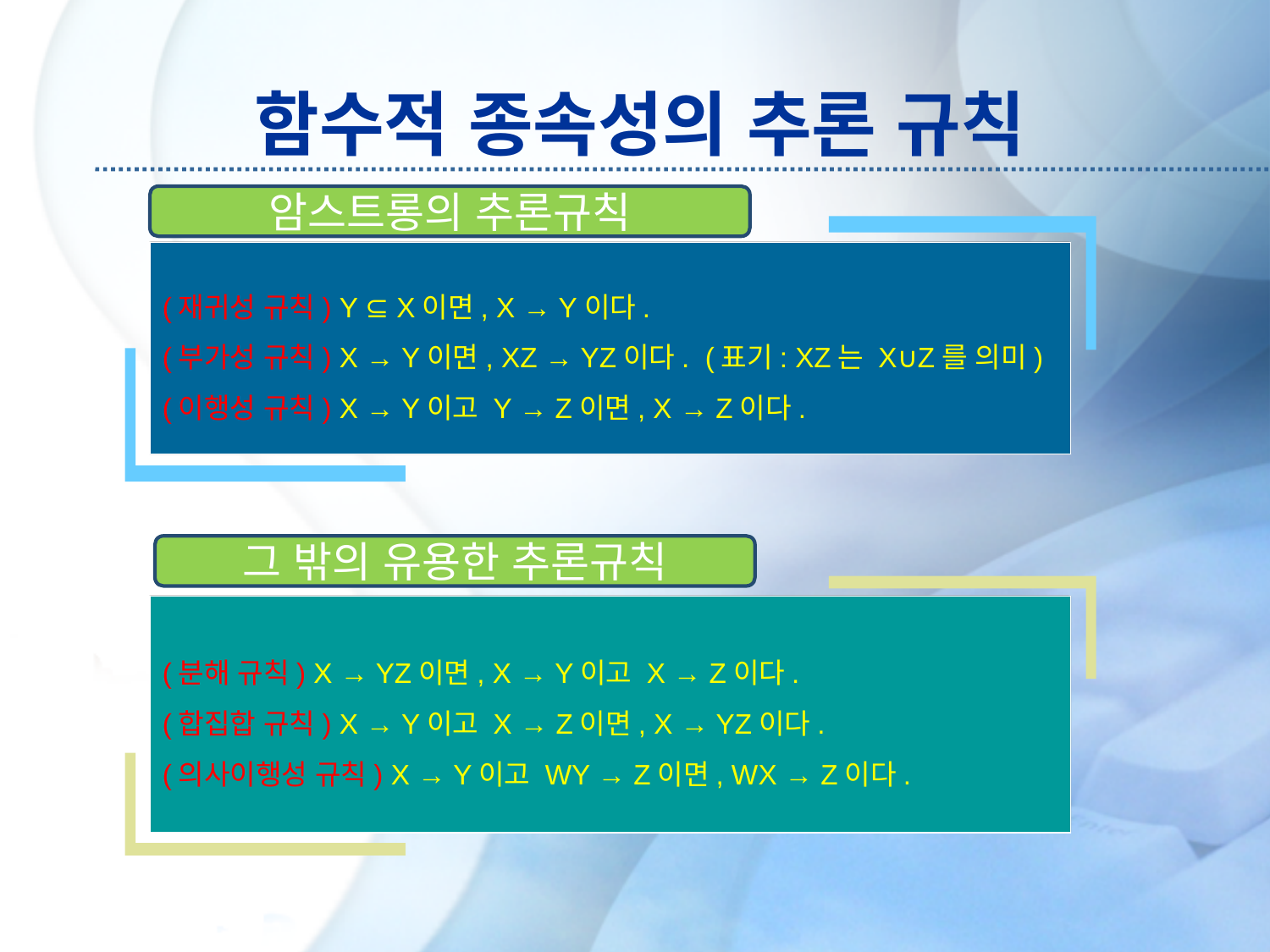

# 함수적 종속성의 추론 규칙
암스트롱의 추론규칙

(재귀성 규칙) Y ⊆ X이면, X → Y이다.
(부가성 규칙) X → Y이면, XZ → YZ이다.  (표기: XZ는 X∪Z를 의미)
(이행성 규칙) X → Y이고 Y → Z이면, X → Z이다.

그 밖의 유용한 추론규칙

(분해 규칙) X → YZ이면, X → Y이고 X → Z이다.
(합집합 규칙) X → Y이고 X → Z이면, X → YZ이다.
(의사이행성 규칙) X → Y이고 WY → Z이면, WX → Z이다.